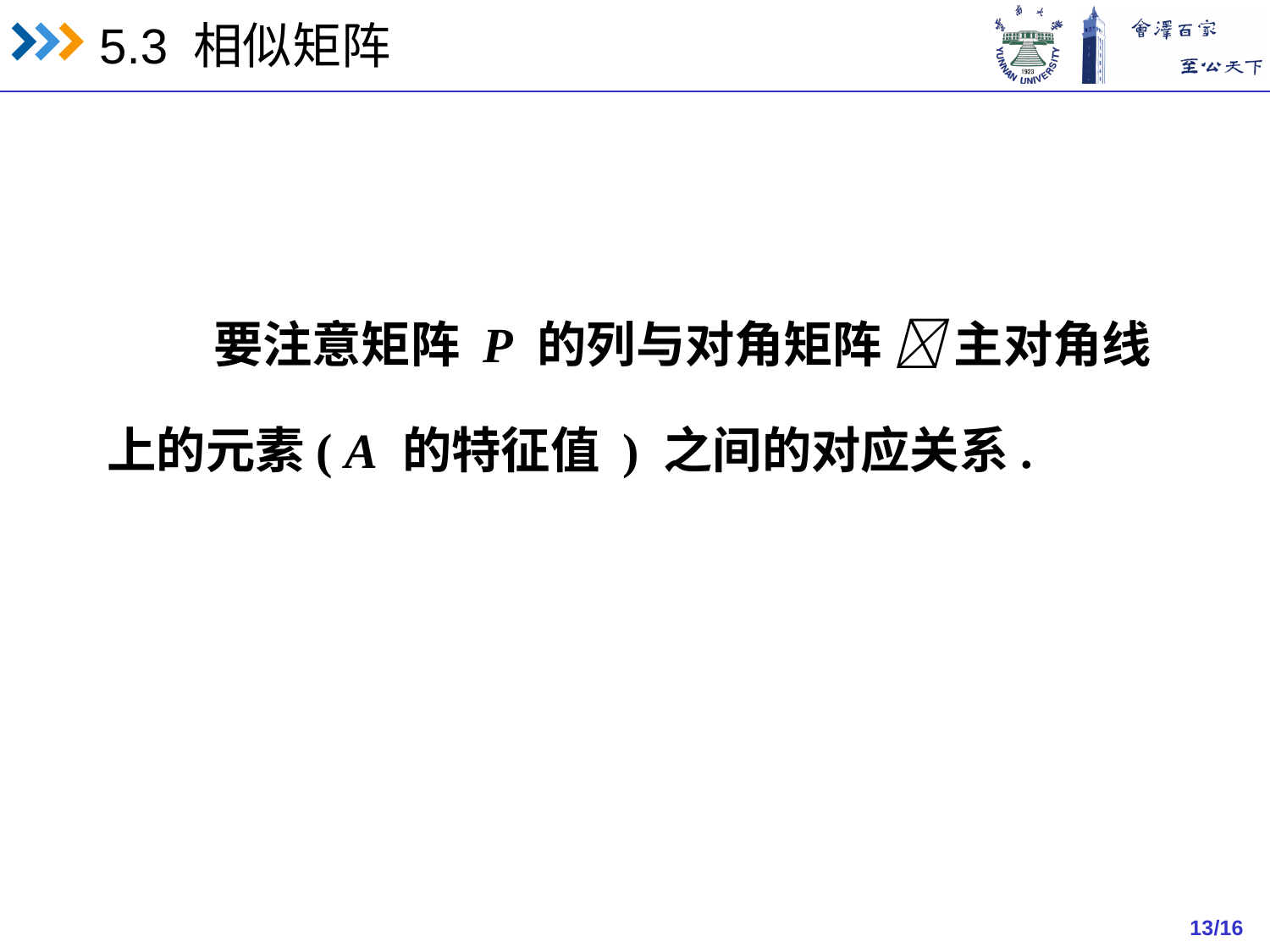

要注意矩阵 P 的列与对角矩阵 Λ 主对角线
上的元素( A 的特征值 ) 之间的对应关系.